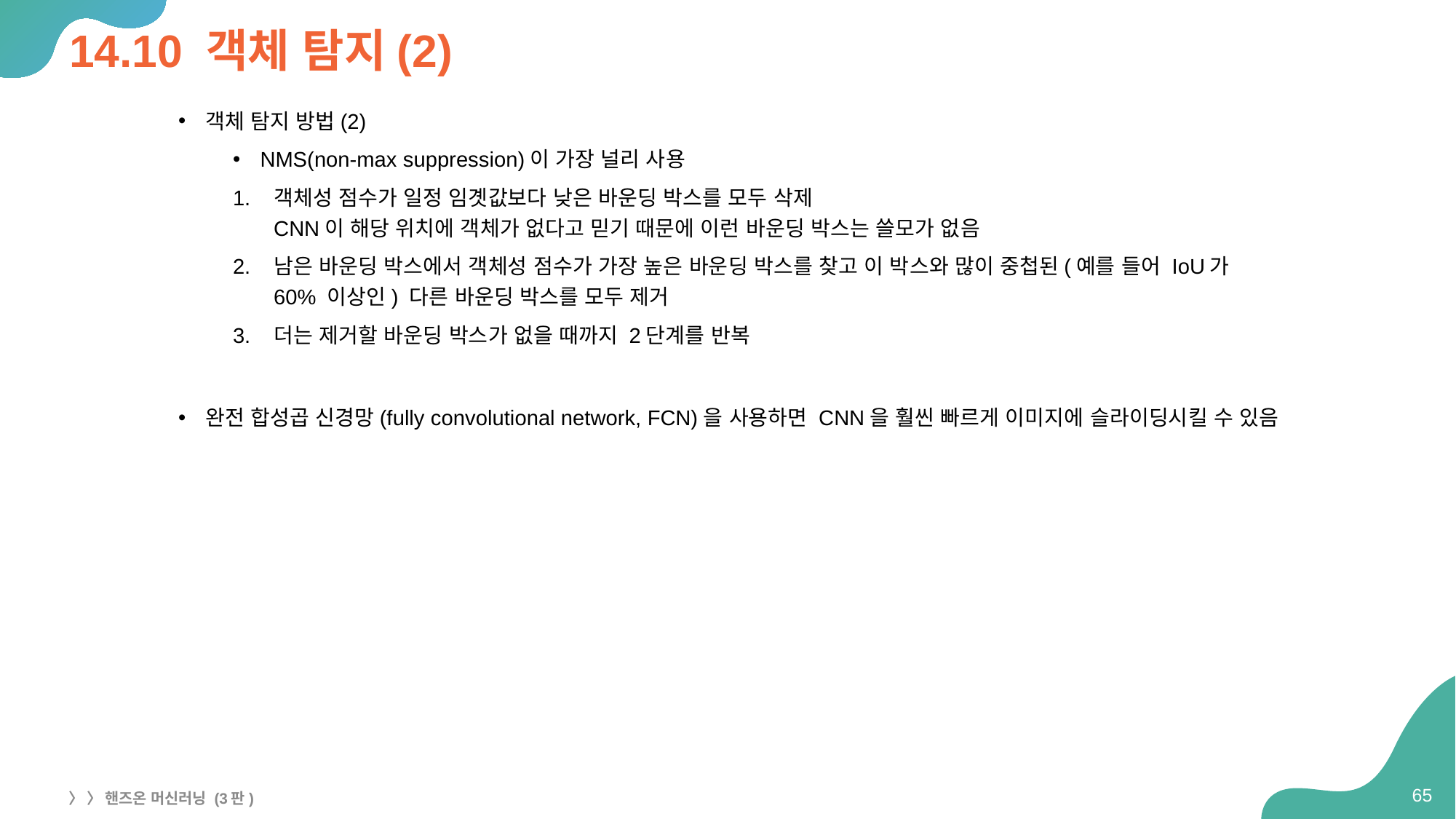

# 14.10 객체 탐지(2)
객체 탐지 방법(2)
NMS(non-max suppression)이 가장 널리 사용
객체성 점수가 일정 임곗값보다 낮은 바운딩 박스를 모두 삭제
CNN이 해당 위치에 객체가 없다고 믿기 때문에 이런 바운딩 박스는 쓸모가 없음
남은 바운딩 박스에서 객체성 점수가 가장 높은 바운딩 박스를 찾고 이 박스와 많이 중첩된(예를 들어 IoU가
60% 이상인) 다른 바운딩 박스를 모두 제거
더는 제거할 바운딩 박스가 없을 때까지 2단계를 반복

완전 합성곱 신경망(fully convolutional network, FCN)을 사용하면 CNN을 훨씬 빠르게 이미지에 슬라이딩시킬 수 있음

65
〉 〉 핸즈온 머신러닝 (3판)